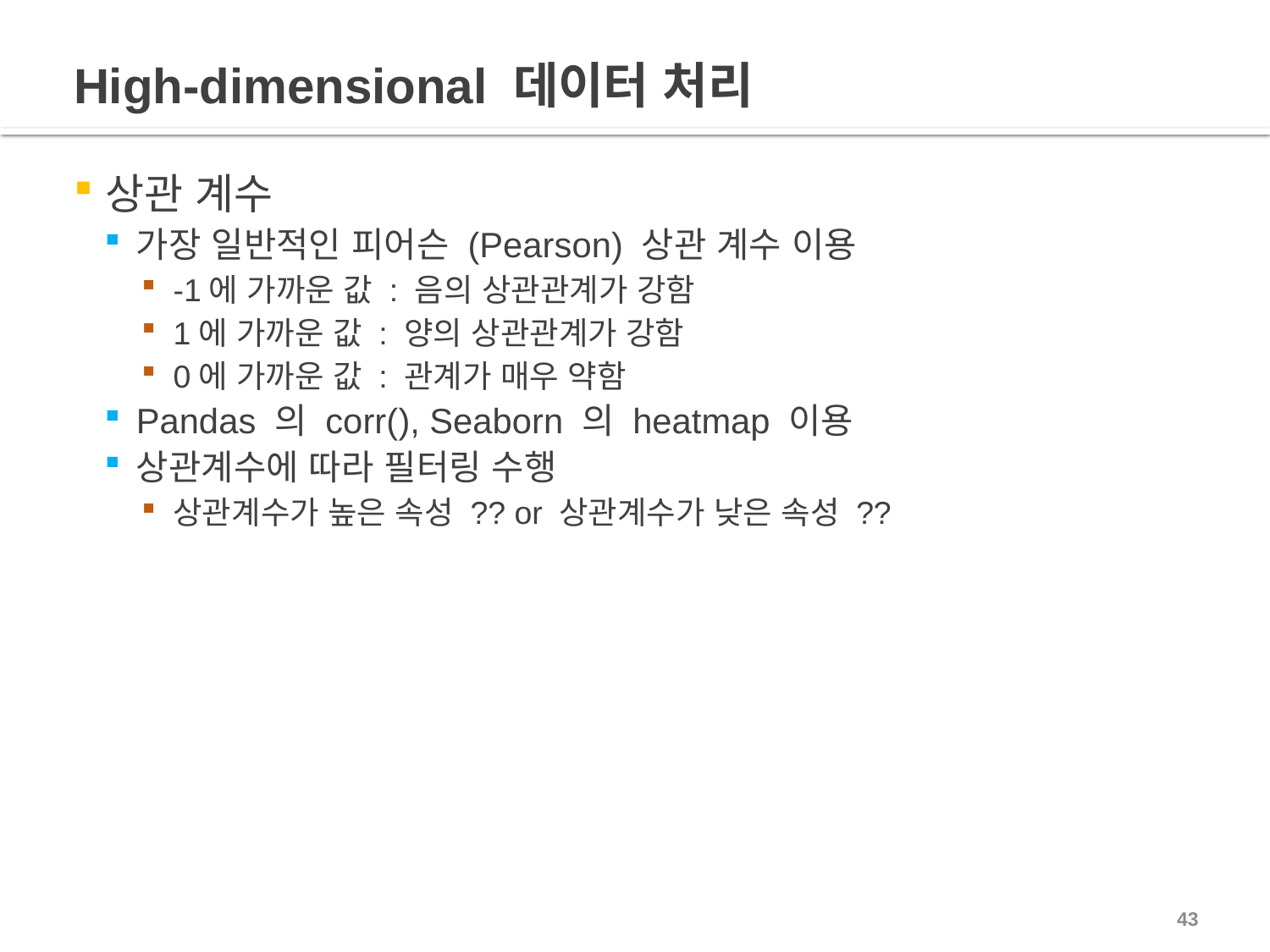

# High-dimensional 데이터 처리
상관 계수
가장 일반적인 피어슨 (Pearson) 상관 계수 이용
-1에 가까운 값 : 음의 상관관계가 강함
1에 가까운 값 : 양의 상관관계가 강함
0에 가까운 값 : 관계가 매우 약함
Pandas 의 corr(), Seaborn 의 heatmap 이용
상관계수에 따라 필터링 수행
상관계수가 높은 속성 ?? or 상관계수가 낮은 속성 ??

43